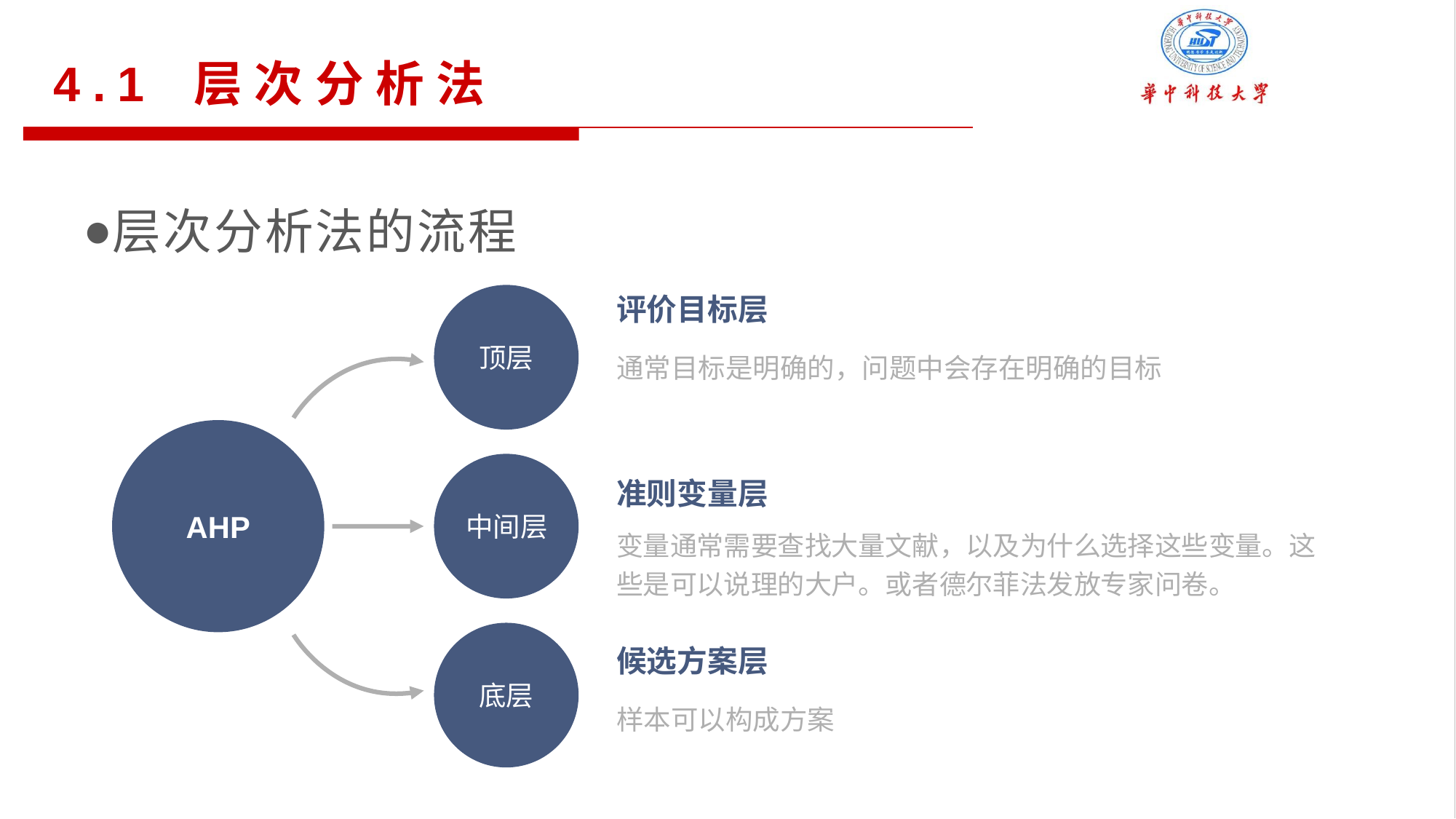

4.1 层次分析法

层次分析法的流程
顶层
评价目标层
通常目标是明确的，问题中会存在明确的目标

AHP
中间层
准则变量层
变量通常需要查找大量文献，以及为什么选择这些变量。这些是可以说理的大户。或者德尔菲法发放专家问卷。

底层

候选方案层
样本可以构成方案